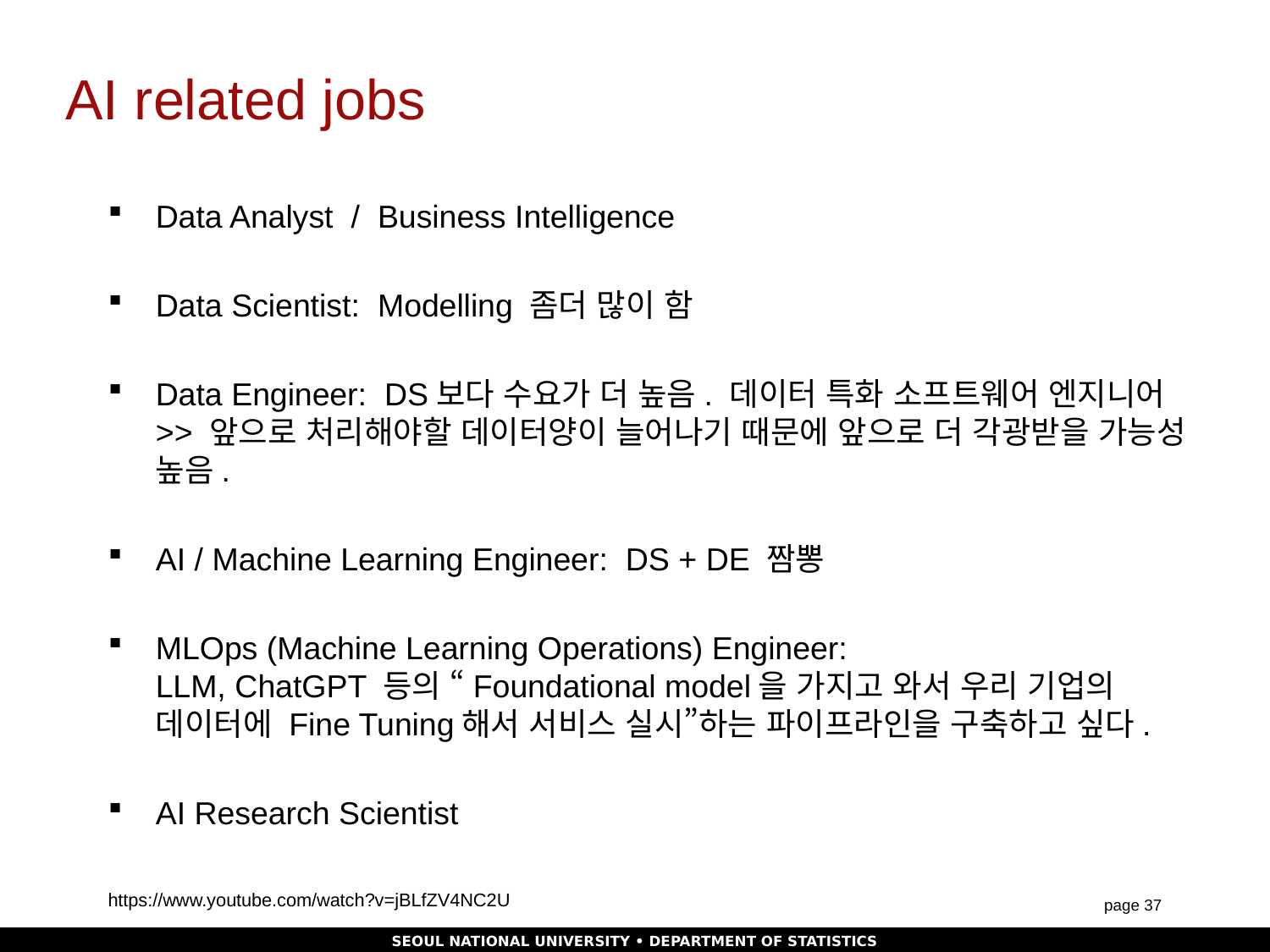

# AI related jobs
Data Analyst  /  Business Intelligence

Data Scientist:  Modelling 좀더 많이 함

Data Engineer:  DS보다 수요가 더 높음. 데이터 특화 소프트웨어 엔지니어
>> 앞으로 처리해야할 데이터양이 늘어나기 때문에 앞으로 더 각광받을 가능성 높음.

AI / Machine Learning Engineer:  DS + DE 짬뽕

MLOps (Machine Learning Operations) Engineer:
LLM, ChatGPT 등의 “Foundational model을 가지고 와서 우리 기업의 데이터에 Fine Tuning해서 서비스 실시”하는 파이프라인을 구축하고 싶다.

AI Research Scientist
https://www.youtube.com/watch?v=jBLfZV4NC2U
page 37